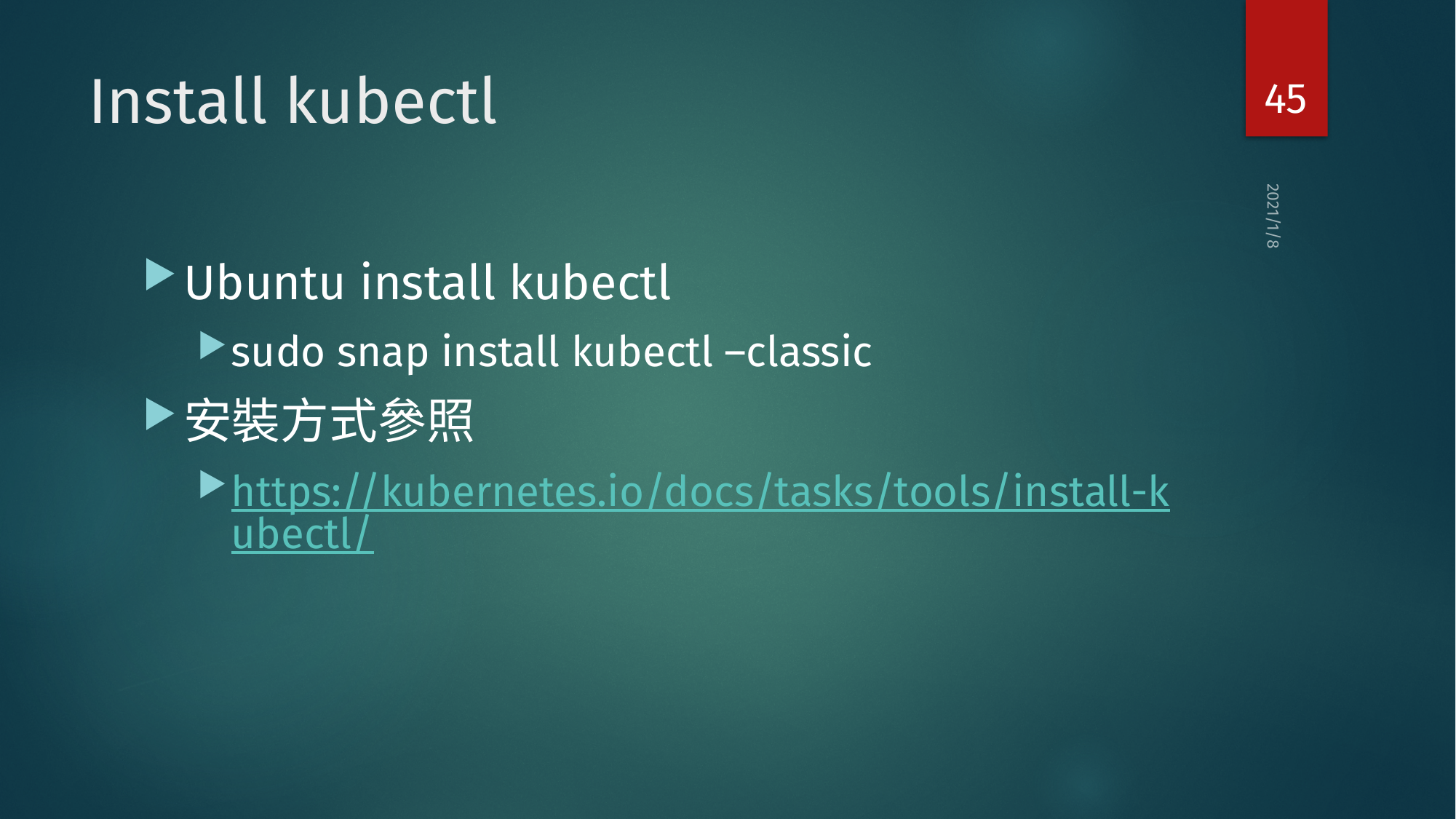

45
# Install kubectl
2021/1/8
Ubuntu install kubectl
sudo snap install kubectl –classic
安裝方式參照
https://kubernetes.io/docs/tasks/tools/install-kubectl/